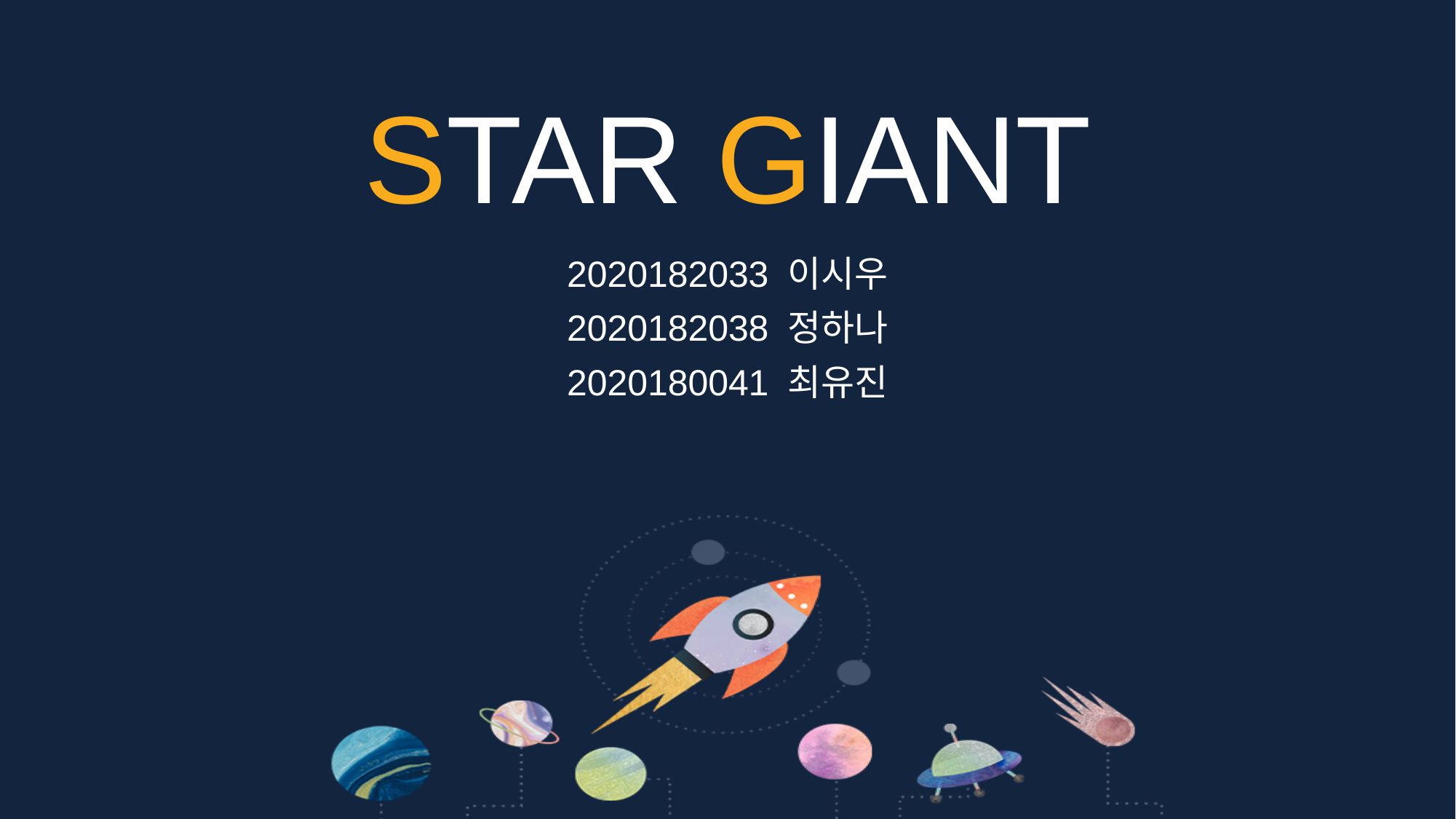

STAR GIANT
2020182033 이시우
2020182038 정하나
2020180041 최유진